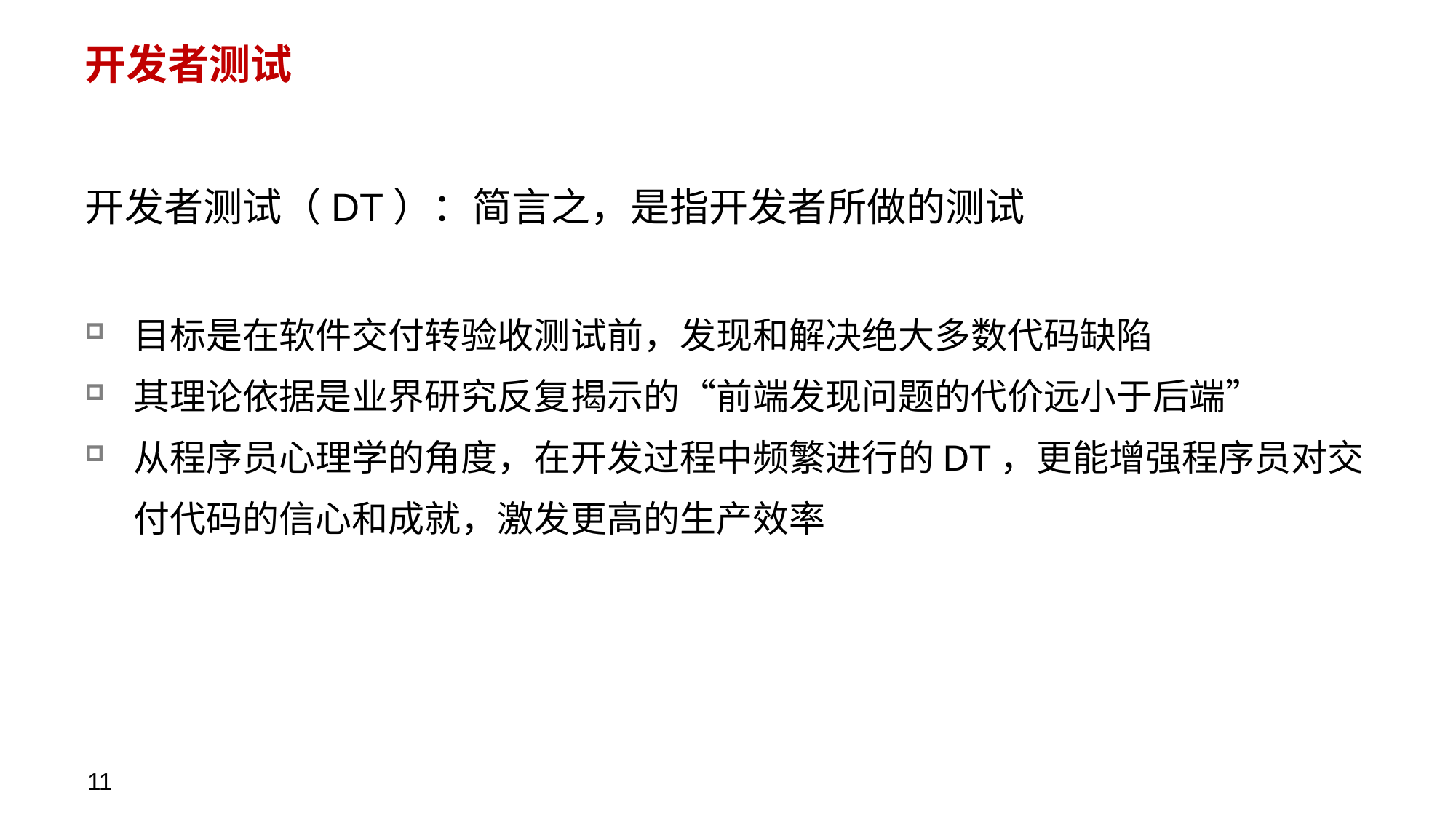

# 开发者测试

开发者测试（DT）：简言之，是指开发者所做的测试

目标是在软件交付转验收测试前，发现和解决绝大多数代码缺陷
其理论依据是业界研究反复揭示的“前端发现问题的代价远小于后端”
从程序员心理学的角度，在开发过程中频繁进行的DT，更能增强程序员对交付代码的信心和成就，激发更高的生产效率
11